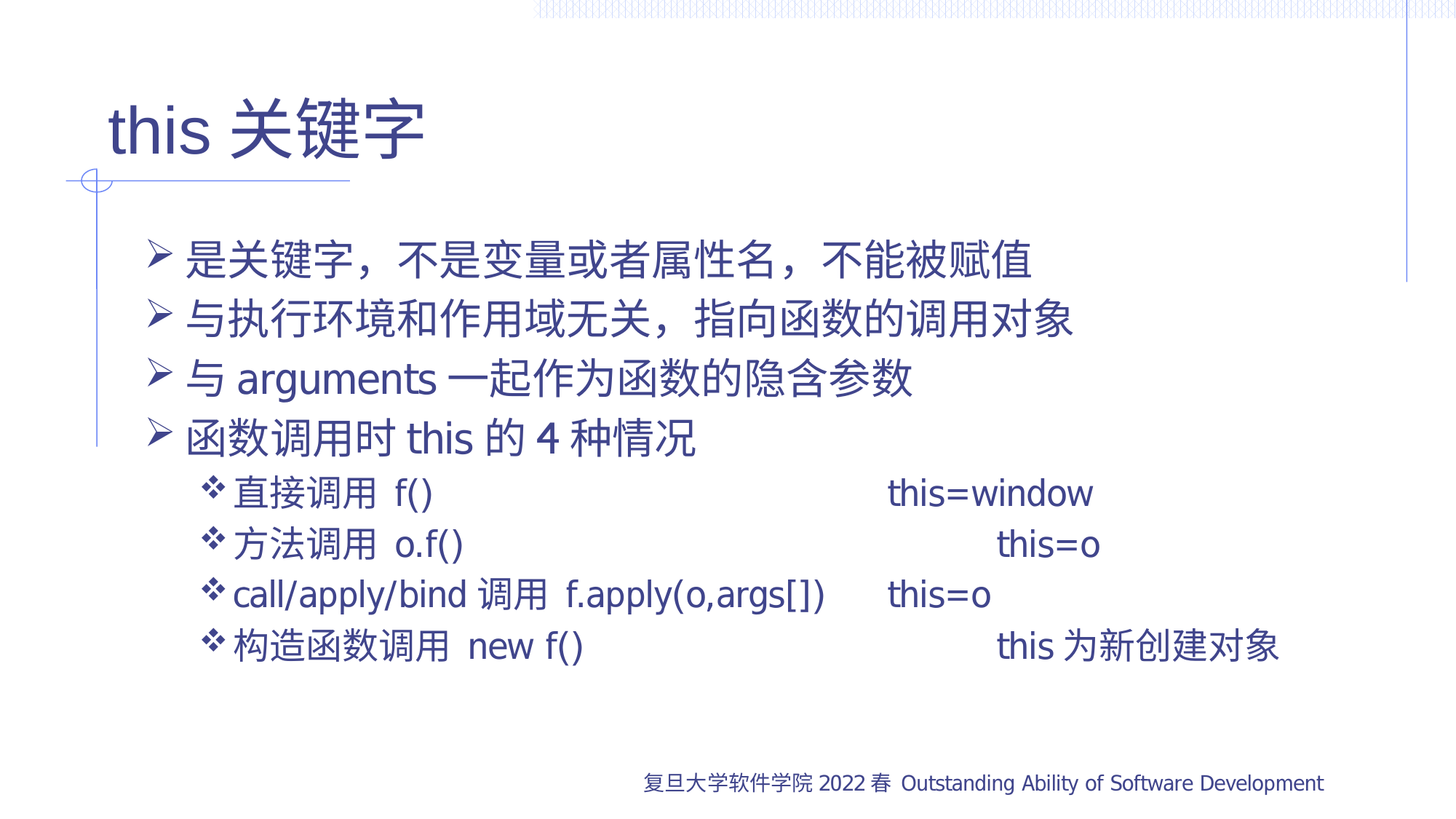

# this关键字
是关键字，不是变量或者属性名，不能被赋值
与执行环境和作用域无关，指向函数的调用对象
与arguments一起作为函数的隐含参数
函数调用时this的4种情况
直接调用 f()					this=window
方法调用 o.f()					this=o
call/apply/bind调用 f.apply(o,args[])	this=o
构造函数调用 new f()				this为新创建对象